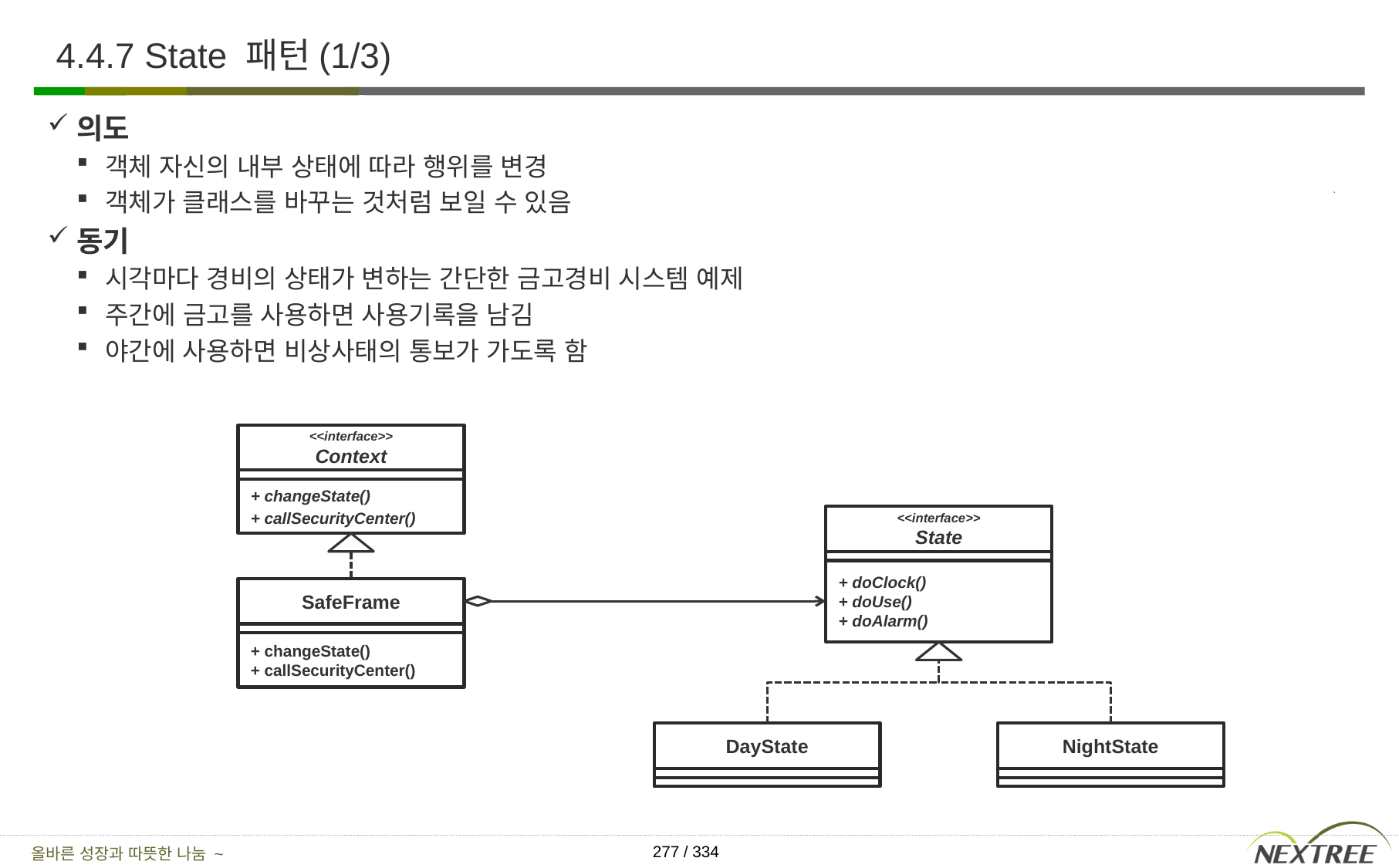

# 4.4.7 State 패턴(1/3)
의도
객체 자신의 내부 상태에 따라 행위를 변경
객체가 클래스를 바꾸는 것처럼 보일 수 있음
동기
시각마다 경비의 상태가 변하는 간단한 금고경비 시스템 예제
주간에 금고를 사용하면 사용기록을 남김
야간에 사용하면 비상사태의 통보가 가도록 함
<<interface>>
Context

+ changeState()
+ callSecurityCenter()
<<interface>>
State

+ doClock()
+ doUse()
+ doAlarm()
SafeFrame

+ changeState()
+ callSecurityCenter()

DayState
NightState